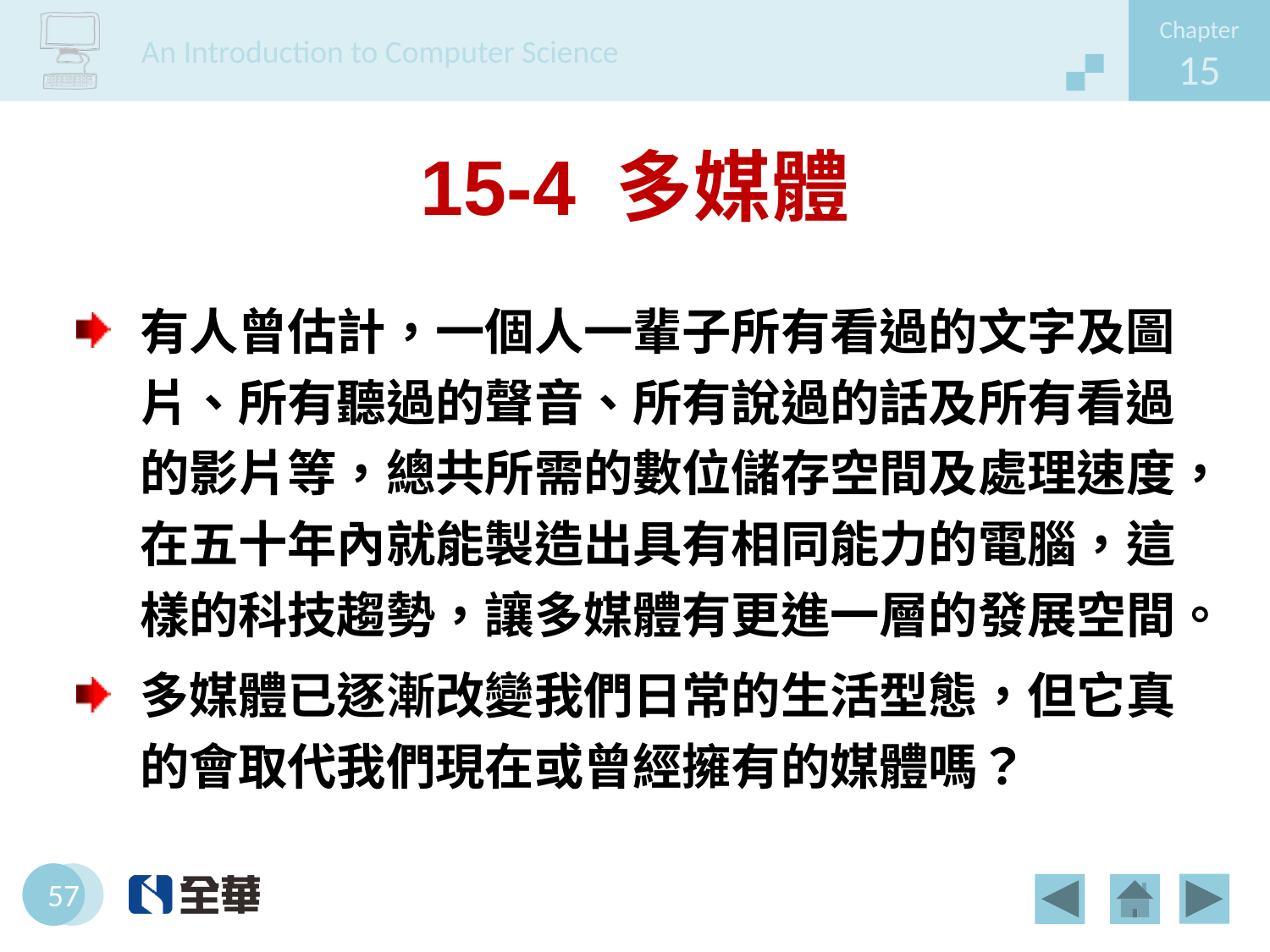

# 15-4 多媒體
有人曾估計，一個人一輩子所有看過的文字及圖片、所有聽過的聲音、所有說過的話及所有看過的影片等，總共所需的數位儲存空間及處理速度，在五十年內就能製造出具有相同能力的電腦，這樣的科技趨勢，讓多媒體有更進一層的發展空間。
多媒體已逐漸改變我們日常的生活型態，但它真的會取代我們現在或曾經擁有的媒體嗎？